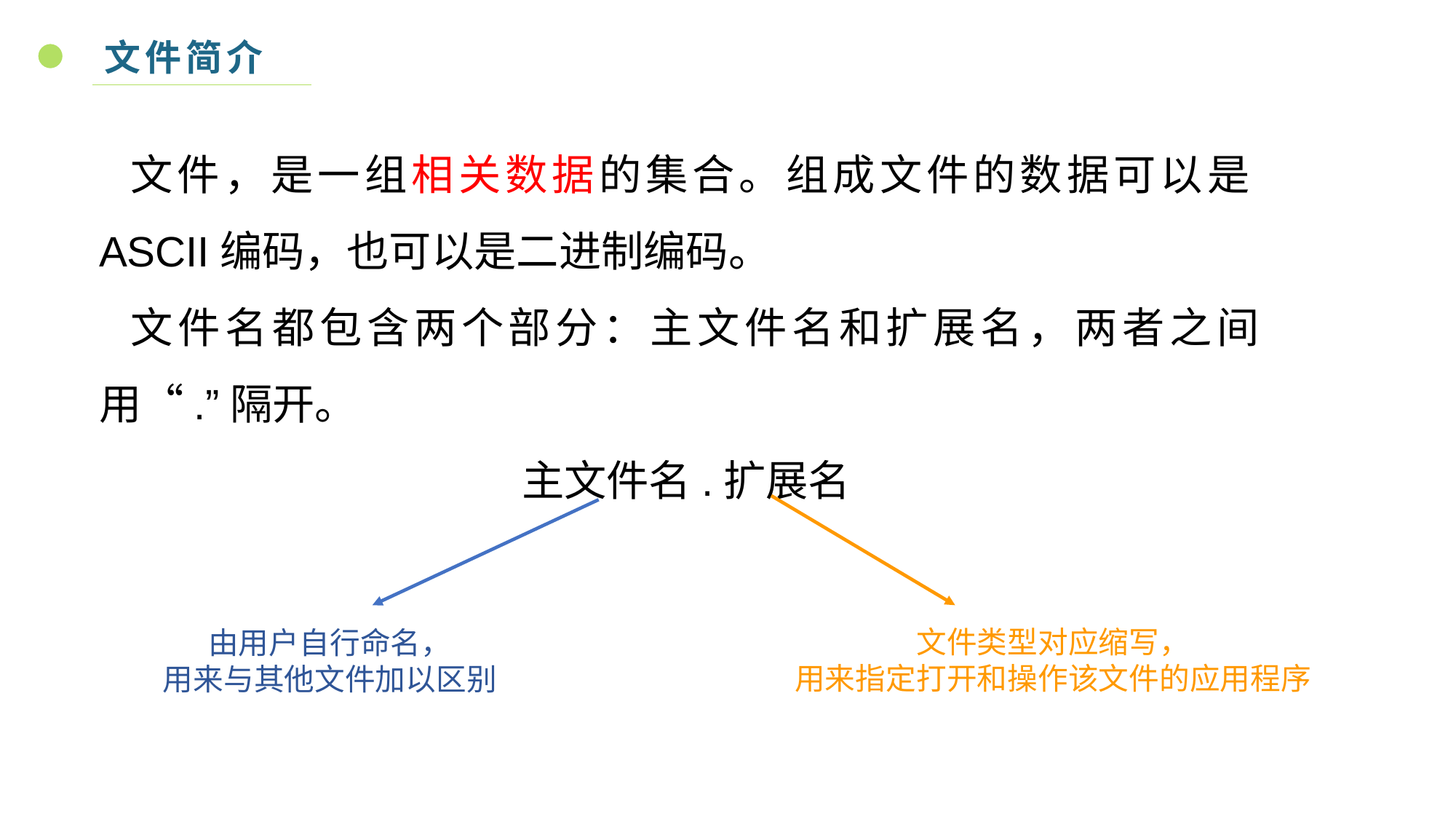

文件简介
文件，是一组相关数据的集合。组成文件的数据可以是ASCII编码，也可以是二进制编码。
文件名都包含两个部分：主文件名和扩展名，两者之间用“.”隔开。
			         主文件名.扩展名

文件类型对应缩写，
用来指定打开和操作该文件的应用程序
由用户自行命名，
用来与其他文件加以区别